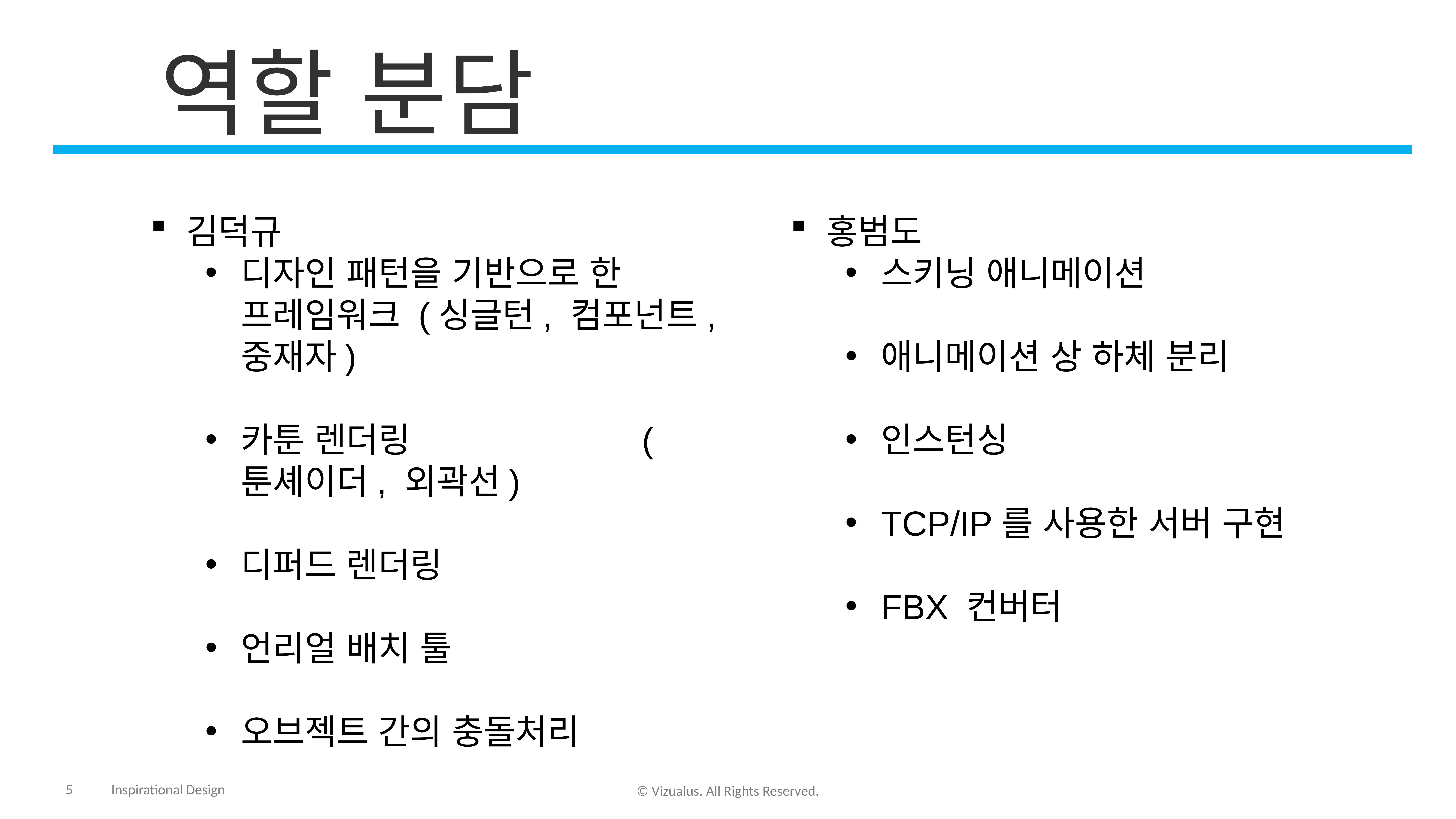

역할 분담

김덕규
디자인 패턴을 기반으로 한 프레임워크 (싱글턴, 컴포넌트, 중재자)

카툰 렌더링                       (툰셰이더, 외곽선)

디퍼드 렌더링

언리얼 배치 툴

오브젝트 간의 충돌처리

홍범도
스키닝 애니메이션

애니메이션 상 하체 분리

인스턴싱

TCP/IP를 사용한 서버 구현

FBX 컨버터
5
© Vizualus. All Rights Reserved.